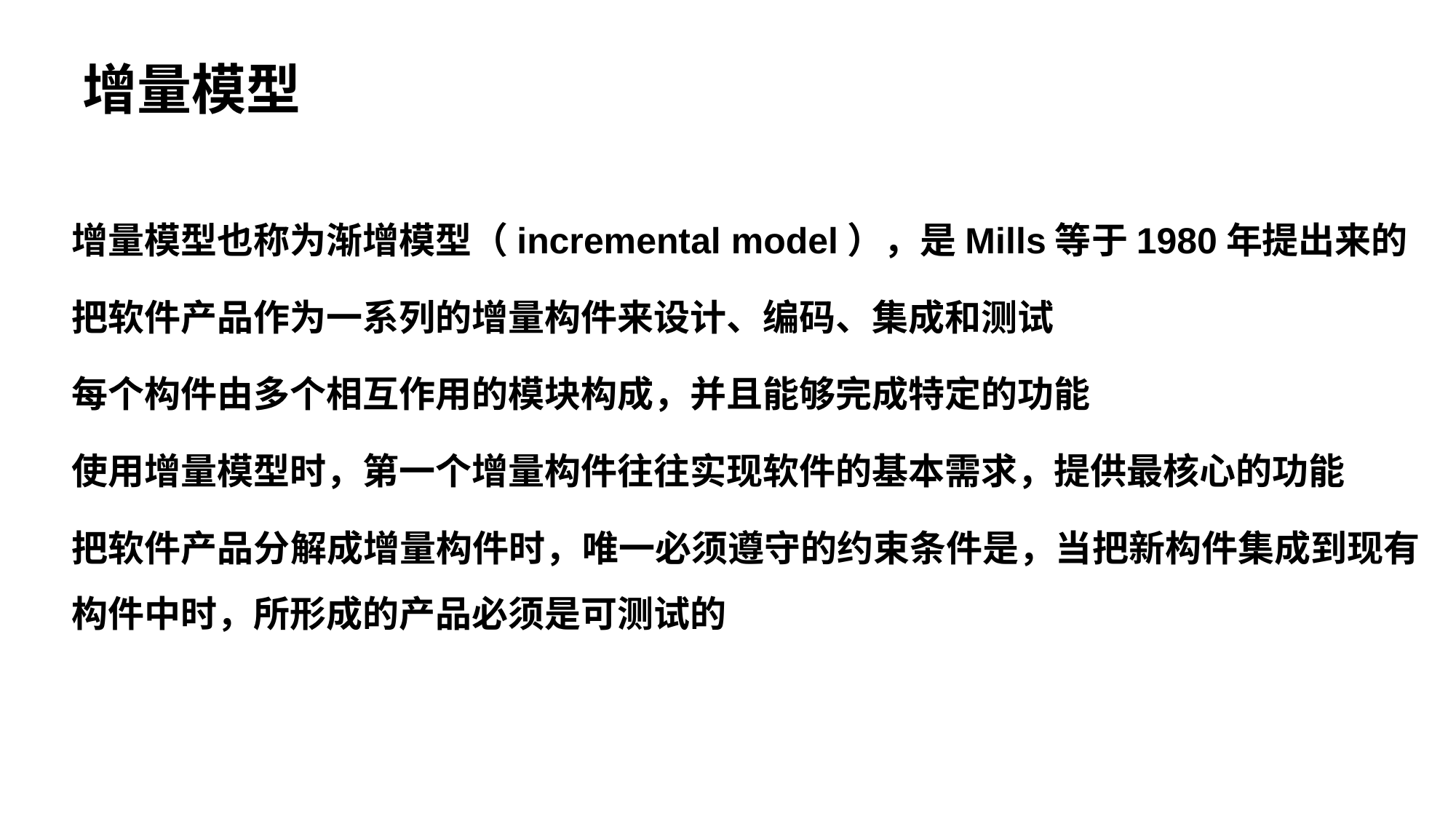

增量模型

增量模型也称为渐增模型（incremental model），是Mills等于1980年提出来的
把软件产品作为一系列的增量构件来设计、编码、集成和测试
每个构件由多个相互作用的模块构成，并且能够完成特定的功能
使用增量模型时，第一个增量构件往往实现软件的基本需求，提供最核心的功能
把软件产品分解成增量构件时，唯一必须遵守的约束条件是，当把新构件集成到现有构件中时，所形成的产品必须是可测试的